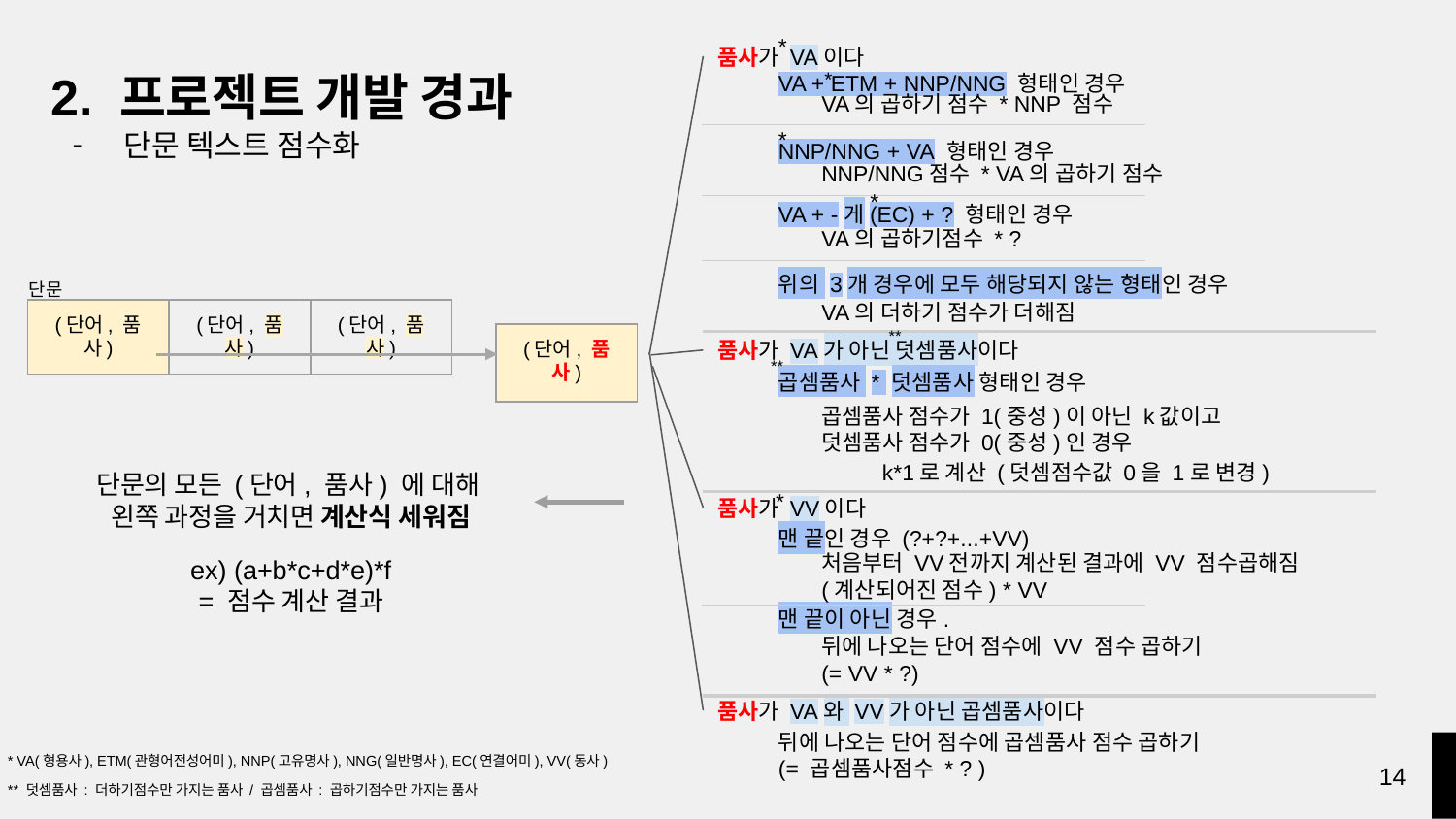

*
품사가 VA이다
# 2. 프로젝트 개발 경과
단문 텍스트 점수화
*
VA + ETM + NNP/NNG 형태인 경우
VA의 곱하기 점수 * NNP 점수
*
NNP/NNG + VA 형태인 경우
NNP/NNG점수 * VA의 곱하기 점수
*
VA + -게(EC) + ? 형태인 경우
VA의 곱하기점수 * ?
위의 3개 경우에 모두 해당되지 않는 형태인 경우
단문
VA의 더하기 점수가 더해짐
| (단어, 품사) | (단어, 품사) | (단어, 품사) |
| --- | --- | --- |
**
품사가 VA가 아닌 덧셈품사이다
| (단어, 품사) |
| --- |
**
곱셈품사 * 덧셈품사 형태인 경우
곱셈품사 점수가 1(중성)이 아닌 k값이고
덧셈품사 점수가 0(중성)인 경우
k*1로 계산 (덧셈점수값 0을 1로 변경)
단문의 모든 (단어, 품사) 에 대해
왼쪽 과정을 거치면 계산식 세워짐

ex) (a+b*c+d*e)*f
= 점수 계산 결과
*
품사가 VV이다
맨 끝인 경우 (?+?+...+VV)

맨 끝이 아닌 경우.
처음부터 VV전까지 계산된 결과에 VV 점수곱해짐
(계산되어진 점수) * VV
뒤에 나오는 단어 점수에 VV 점수 곱하기
(= VV * ?)
품사가 VA와 VV가 아닌 곱셈품사이다
뒤에 나오는 단어 점수에 곱셈품사 점수 곱하기
(= 곱셈품사점수 * ? )
* VA(형용사), ETM(관형어전성어미), NNP(고유명사), NNG(일반명사), EC(연결어미), VV(동사)
14
** 덧셈품사 : 더하기점수만 가지는 품사 / 곱셈품사 : 곱하기점수만 가지는 품사